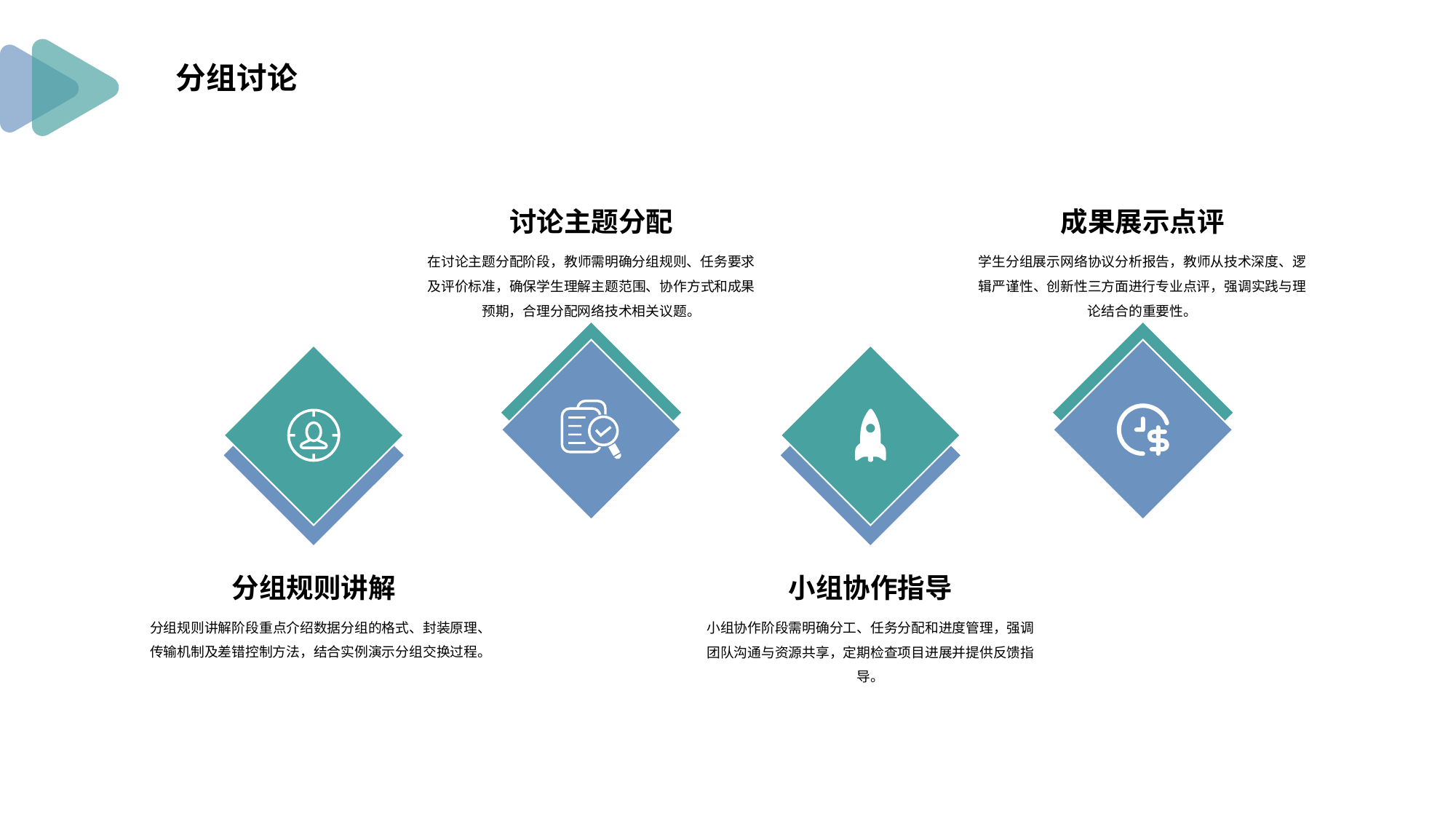

分组讨论
讨论主题分配
在讨论主题分配阶段，教师需明确分组规则、任务要求及评价标准，确保学生理解主题范围、协作方式和成果预期，合理分配网络技术相关议题。
成果展示点评
学生分组展示网络协议分析报告，教师从技术深度、逻辑严谨性、创新性三方面进行专业点评，强调实践与理论结合的重要性。

分组规则讲解
分组规则讲解阶段重点介绍数据分组的格式、封装原理、传输机制及差错控制方法，结合实例演示分组交换过程。
小组协作指导
小组协作阶段需明确分工、任务分配和进度管理，强调团队沟通与资源共享，定期检查项目进展并提供反馈指导。